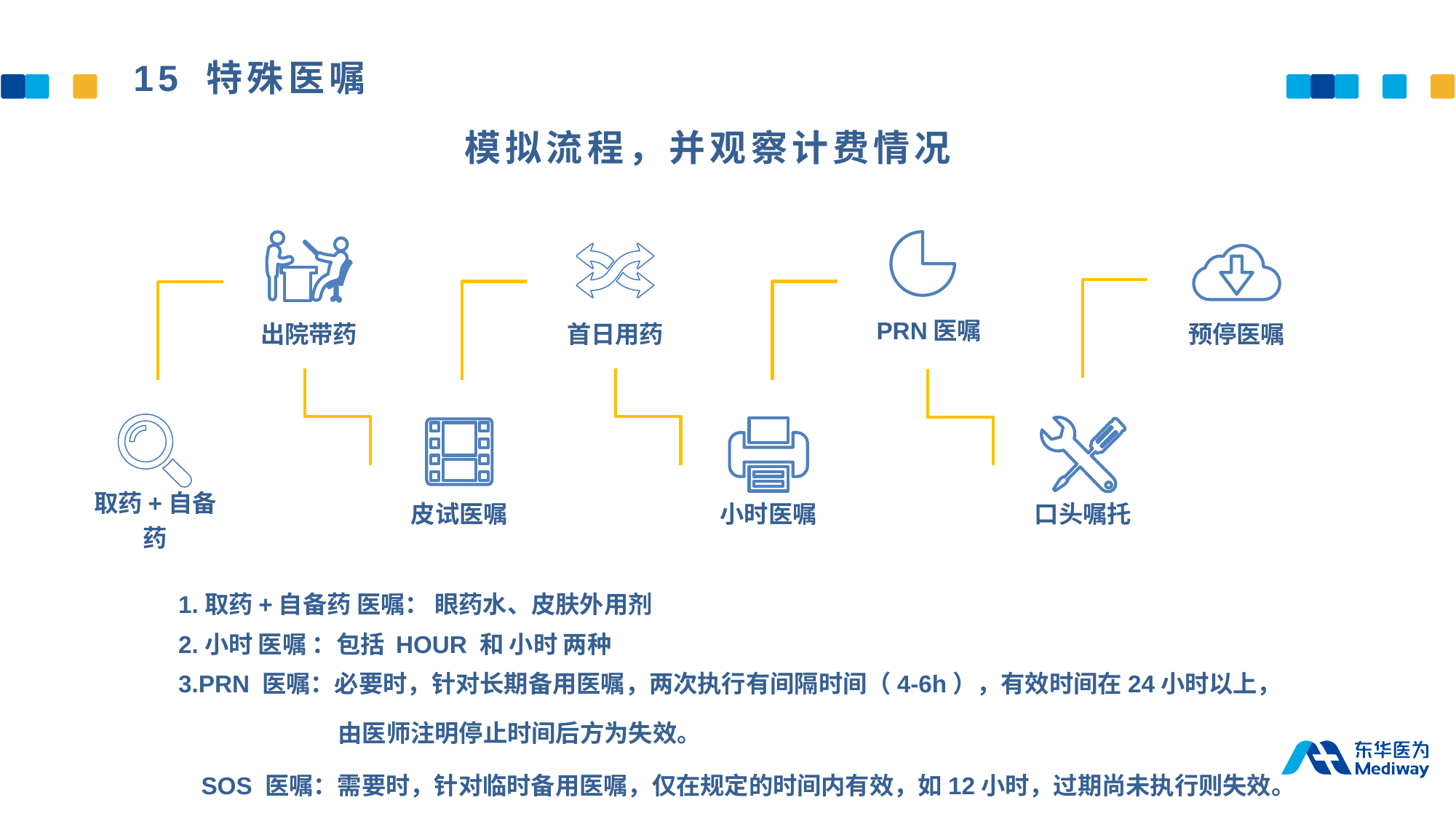

15 特殊医嘱
模拟流程，并观察计费情况

PRN医嘱
出院带药
首日用药
预停医嘱

取药+自备药
皮试医嘱
小时医嘱
口头嘱托
1.取药+自备药 医嘱： 眼药水、皮肤外用剂
2.小时 医嘱 ：包括 HOUR 和 小时 两种
3.PRN 医嘱：必要时，针对长期备用医嘱，两次执行有间隔时间（4-6h），有效时间在24小时以上，
由医师注明停止时间后方为失效。
SOS 医嘱：需要时，针对临时备用医嘱，仅在规定的时间内有效，如12小时，过期尚未执行则失效。